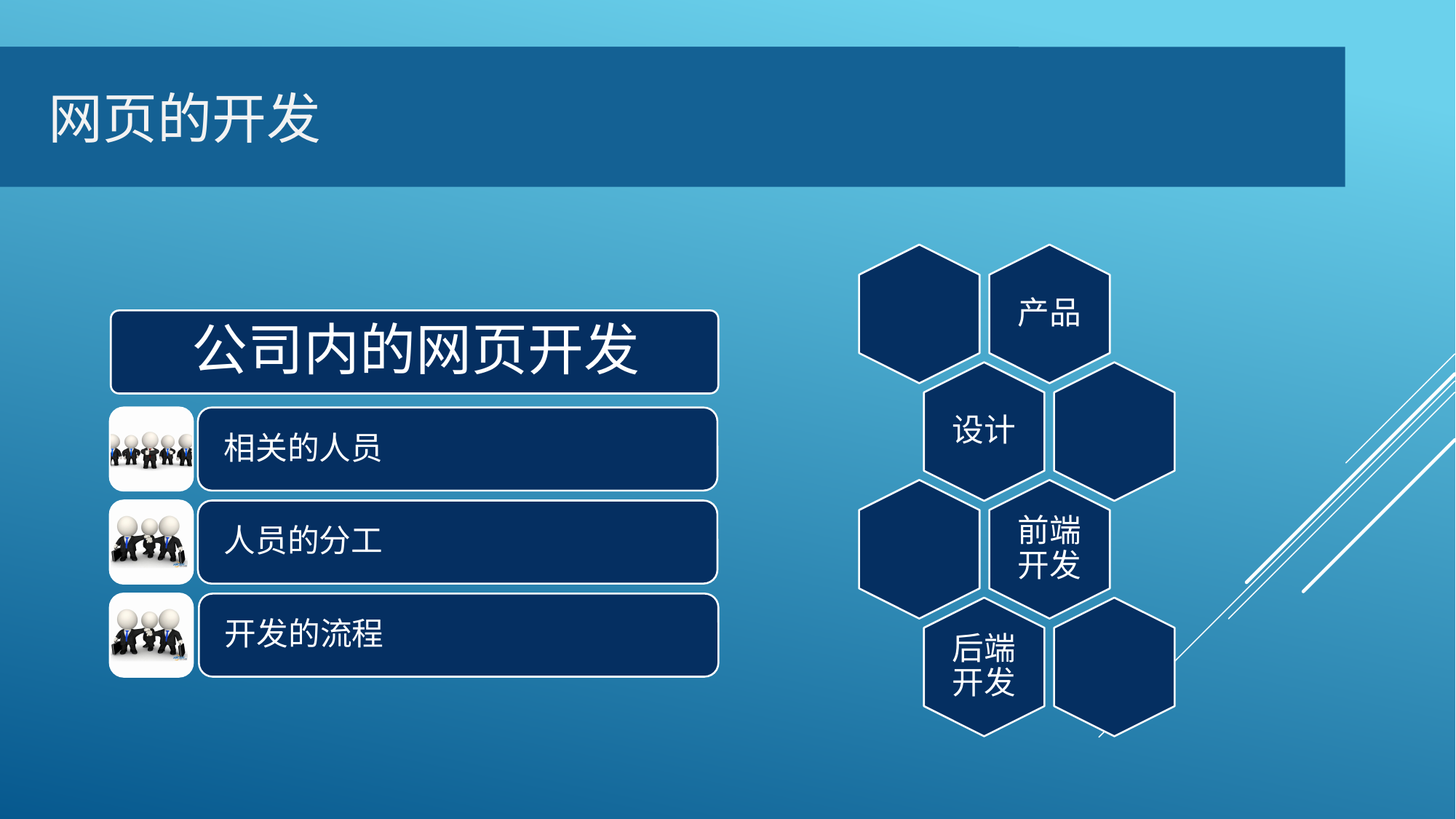

网页的开发
# 网页的开发
产品

设计

前端开发

后端开发

公司内的网页开发
相关的人员
人员的分工
开发的流程